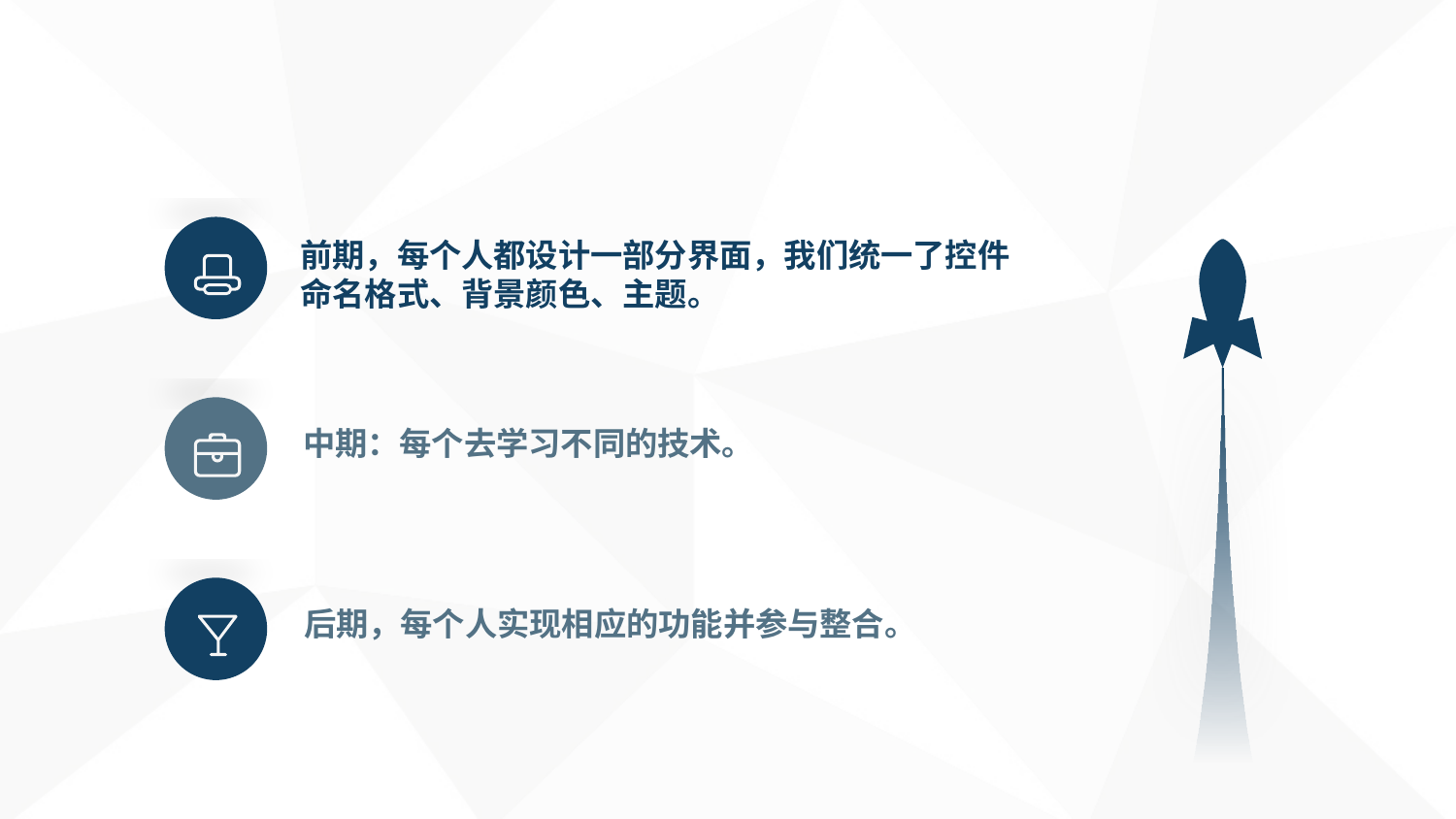

前期，每个人都设计一部分界面，我们统一了控件命名格式、背景颜色、主题。

中期：每个去学习不同的技术。

后期，每个人实现相应的功能并参与整合。